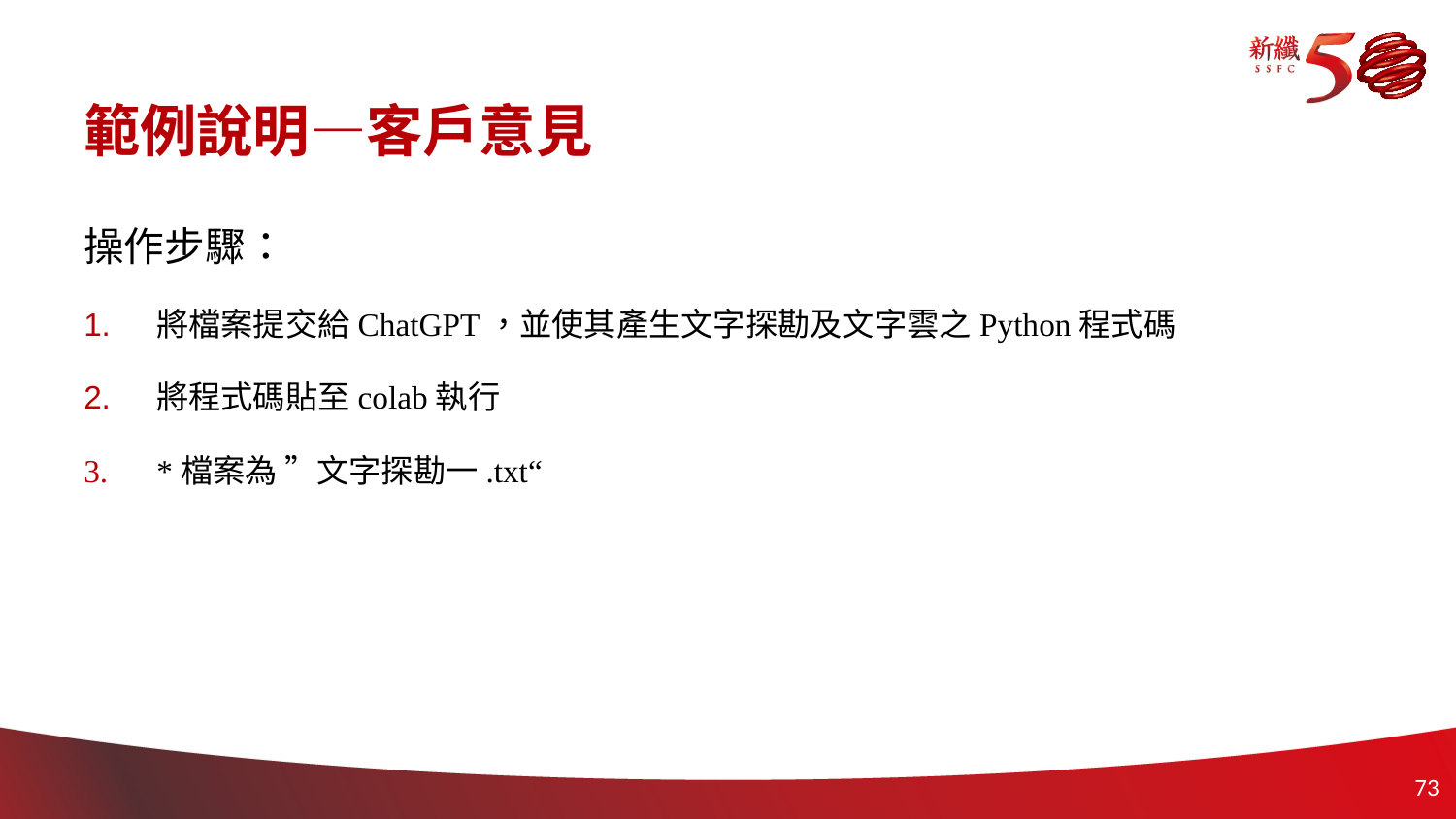

# 範例說明—客戶意見
操作步驟：
將檔案提交給ChatGPT，並使其產生文字探勘及文字雲之Python程式碼
將程式碼貼至colab執行
*檔案為 ”文字探勘一.txt“

73